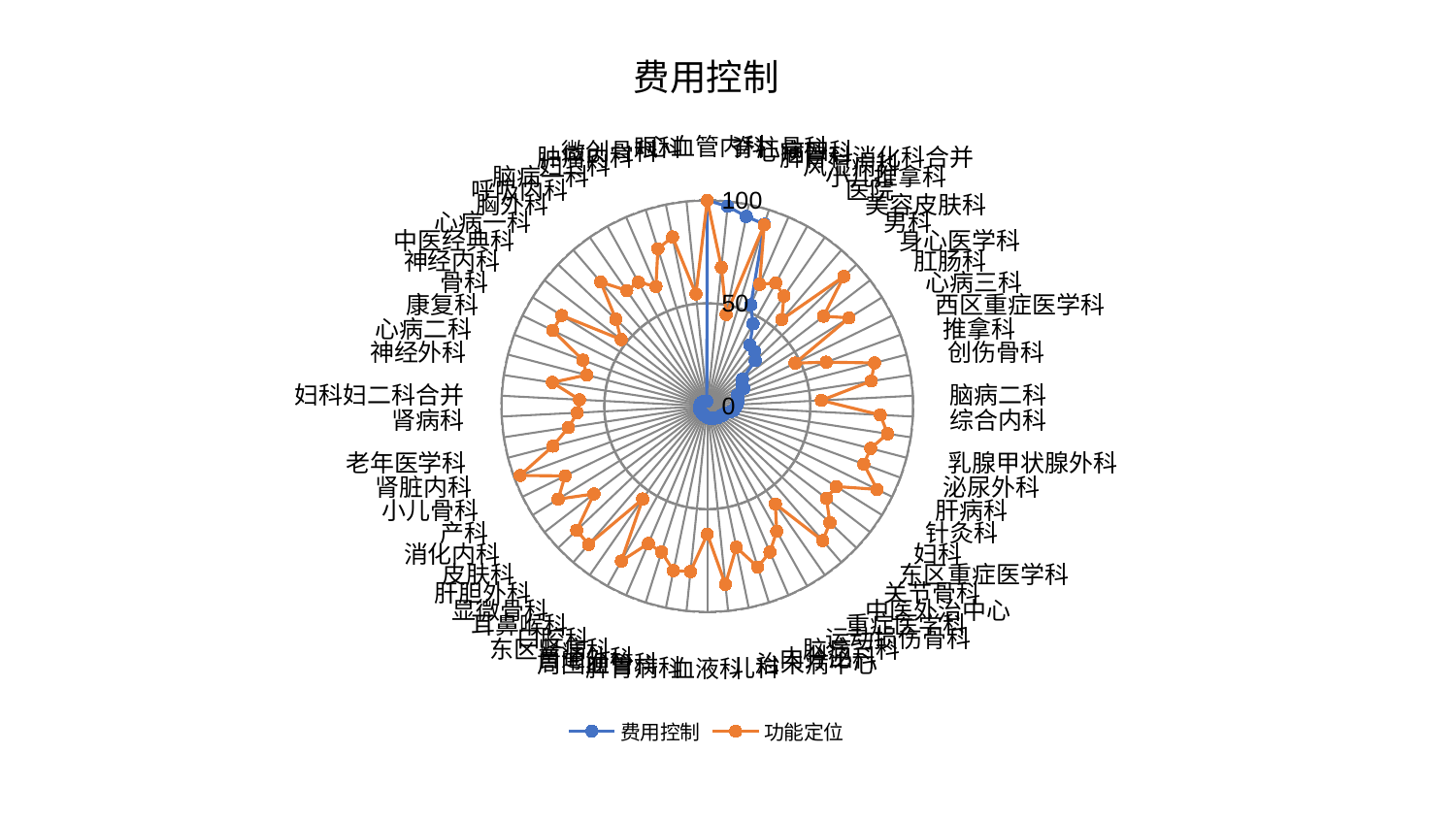

### Chart: 费用控制

| Category | 费用控制 | 功能定位 |
|---|---|---|
| 心血管内科 | 100.0 | 100.0 |
| 脊柱骨科 | 97.58945576912986 | 67.84371328662807 |
| 心病四科 | 94.10235391897493 | 45.52475183557194 |
| 脾胃科消化科合并 | 92.65609167197935 | 92.3746306906389 |
| 风湿病科 | 53.543808421252486 | 64.45250457714204 |
| 小儿推拿科 | 45.77909678467999 | 68.41470474780634 |
| 医院 | 36.20539077502373 | 65.23992355176058 |
| 美容皮肤科 | 35.17886545482832 | 55.488531168131715 |
| 男科 | 32.12618830637528 | 91.49262995513661 |
| 身心医学科 | 21.632134868016237 | 71.40995302706847 |
| 肛肠科 | 19.845417710631427 | 81.13429302772376 |
| 心病三科 | 19.800475751513872 | 47.48895476532149 |
| 西区重症医学科 | 15.550864024169766 | 61.578334890920395 |
| 推拿科 | 15.527116880309183 | 83.88363437525817 |
| 创伤骨科 | 15.240531251075828 | 80.54209105983817 |
| 脑病二科 | 14.407200848068255 | 55.46780830838314 |
| 综合内科 | 13.783479216155625 | 84.1361398185474 |
| 乳腺甲状腺外科 | 12.930167061699375 | 88.5971818128245 |
| 泌尿外科 | 11.494646857456733 | 81.96522307316519 |
| 肝病科 | 9.541247235546546 | 81.05442989459449 |
| 针灸科 | 8.971461744842848 | 91.82099518942248 |
| 妇科 | 8.64377438642043 | 73.79527672934498 |
| 东区重症医学科 | 7.881467694579752 | 73.1342149667752 |
| 关节骨科 | 7.629474944784044 | 82.16041174376431 |
| 中医外治中心 | 7.522275495889634 | 86.11568151351592 |
| 重症医学科 | 6.910745166377909 | 57.886470862567585 |
| 运动损伤骨科 | 6.805386125063272 | 69.5080309796427 |
| 脑病三科 | 6.110153902495318 | 77.13811280804057 |
| 内分泌科 | 5.992550990900347 | 81.90324448462874 |
| 治未病中心 | 5.972741184305815 | 69.97491275573738 |
| 儿科 | 5.702366792046847 | 87.03581503214872 |
| 血液科 | 5.462216519235328 | 62.18750010881732 |
| 脾胃病科 | 5.18084815132336 | 80.77494340671723 |
| 周围血管科 | 4.917598609159119 | 81.59006581753052 |
| 普通外科 | 4.674164744429747 | 74.2664342034305 |
| 东区肾病科 | 4.543480250320145 | 72.64541280960914 |
| 口腔科 | 4.390366403651336 | 86.0533164874183 |
| 耳鼻喉科 | 4.387296279330548 | 54.96067937608678 |
| 显微骨科 | 4.271549936316533 | 88.52034022486365 |
| 肝胆外科 | 4.166922178983667 | 87.5550829191276 |
| 皮肤科 | 4.134910777990132 | 69.6720133548261 |
| 消化内科 | 4.127036774000635 | 85.3784250667553 |
| 产科 | 4.068895048439038 | 76.96734928466107 |
| 小儿骨科 | 4.012166899625532 | 96.97671237732213 |
| 肾脏内科 | 3.9850331209440495 | 77.44669860599953 |
| 老年医学科 | 3.923232366738564 | 68.22628512549268 |
| 肾病科 | 3.8366478711565564 | 63.25503105018138 |
| 妇科妇二科合并 | 3.7030908024400446 | 62.15404714434603 |
| 神经外科 | 3.5251960529166197 | 76.17422456841533 |
| 心病二科 | 3.5170083969743327 | 60.534860239696314 |
| 康复科 | 3.500740220115961 | 64.46907145499473 |
| 骨科 | 3.348684518894522 | 83.708894970494 |
| 神经内科 | 3.225357741161705 | 83.35626195216173 |
| 中医经典科 | 3.191561166627394 | 52.91538376320905 |
| 心病一科 | 3.044753520020886 | 61.30515672043612 |
| 胸外科 | 3.0204387068025773 | 79.48256824338554 |
| 呼吸内科 | 2.910536377427668 | 68.45708811862053 |
| 脑病一科 | 2.7356794153354365 | 68.89532307422901 |
| 妇二科 | 2.622057518712117 | 63.267689732025936 |
| 肿瘤内科 | 2.5881922907680215 | 80.1702415138217 |
| 微创骨科 | 2.5248115423135458 | 83.96978436406168 |
| 眼科 | 2.3980250355630366 | 54.76350284691904 |
37